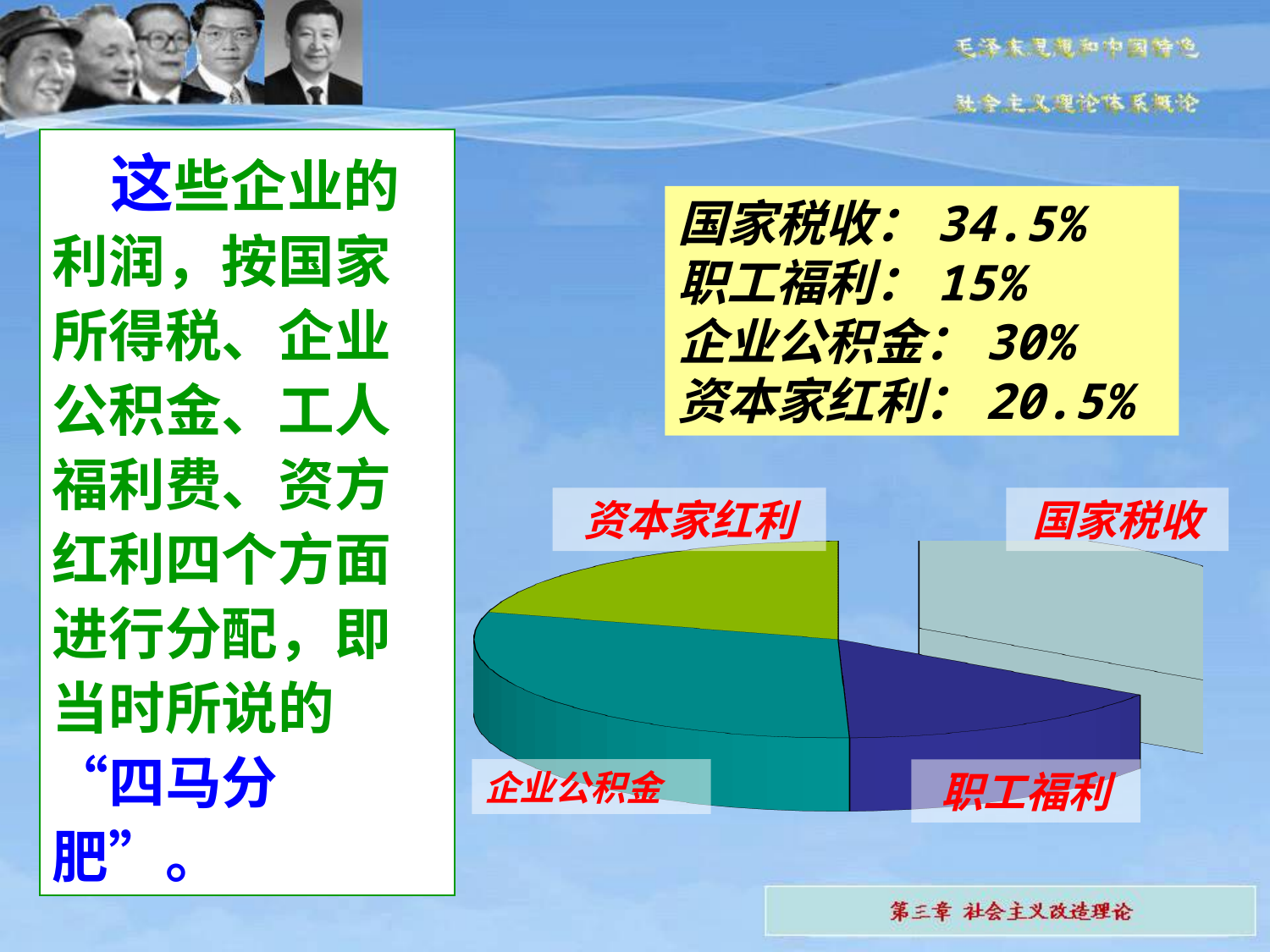

这些企业的利润，按国家所得税、企业公积金、工人福利费、资方红利四个方面进行分配，即当时所说的“四马分肥”。
国家税收：34.5%
职工福利：15%
企业公积金：30%
资本家红利：20.5%

[unsupported chart]

资本家红利
国家税收
企业公积金
职工福利